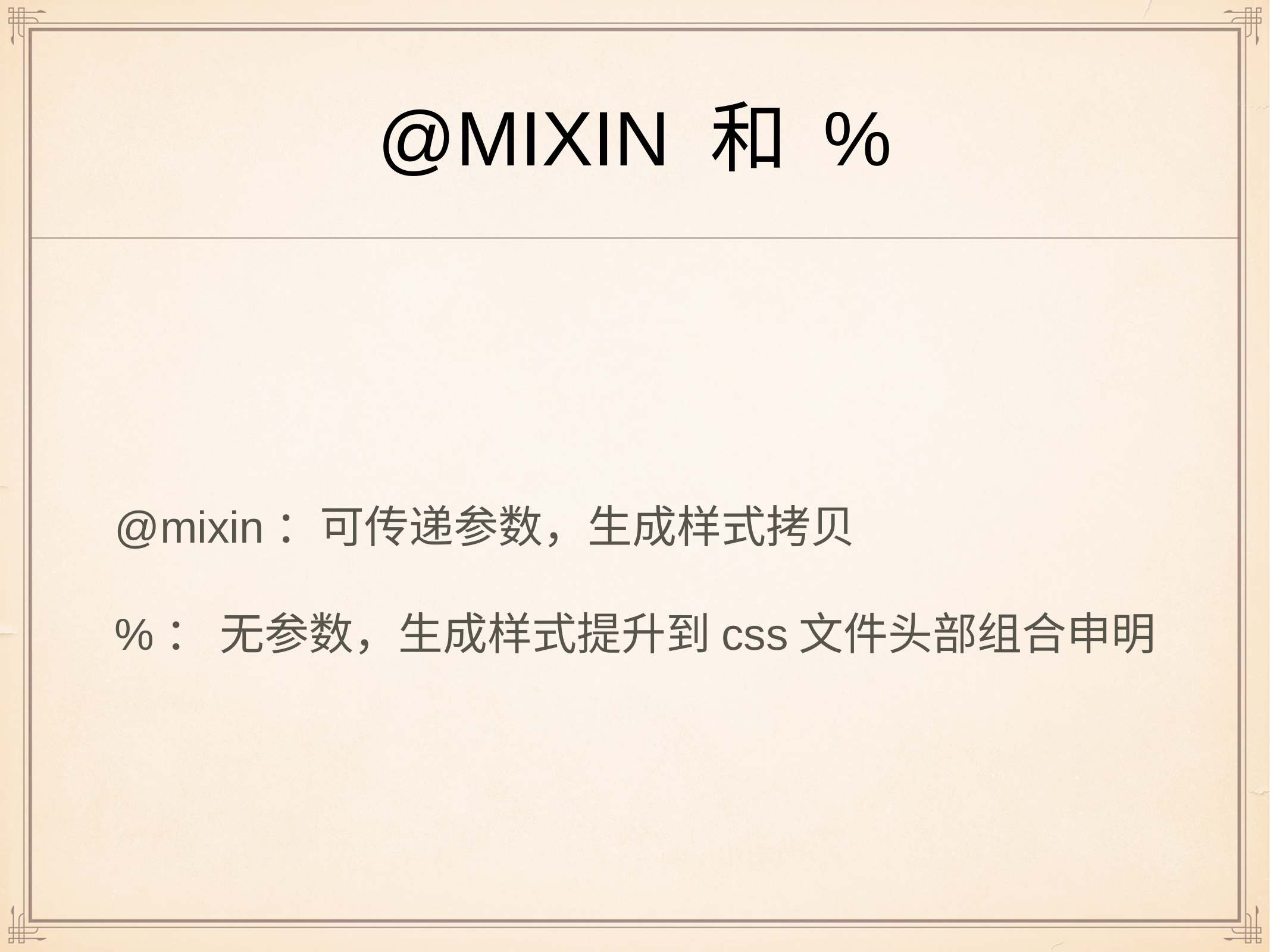

# @mixin 和 %
@mixin：可传递参数，生成样式拷贝

%： 无参数，生成样式提升到css文件头部组合申明